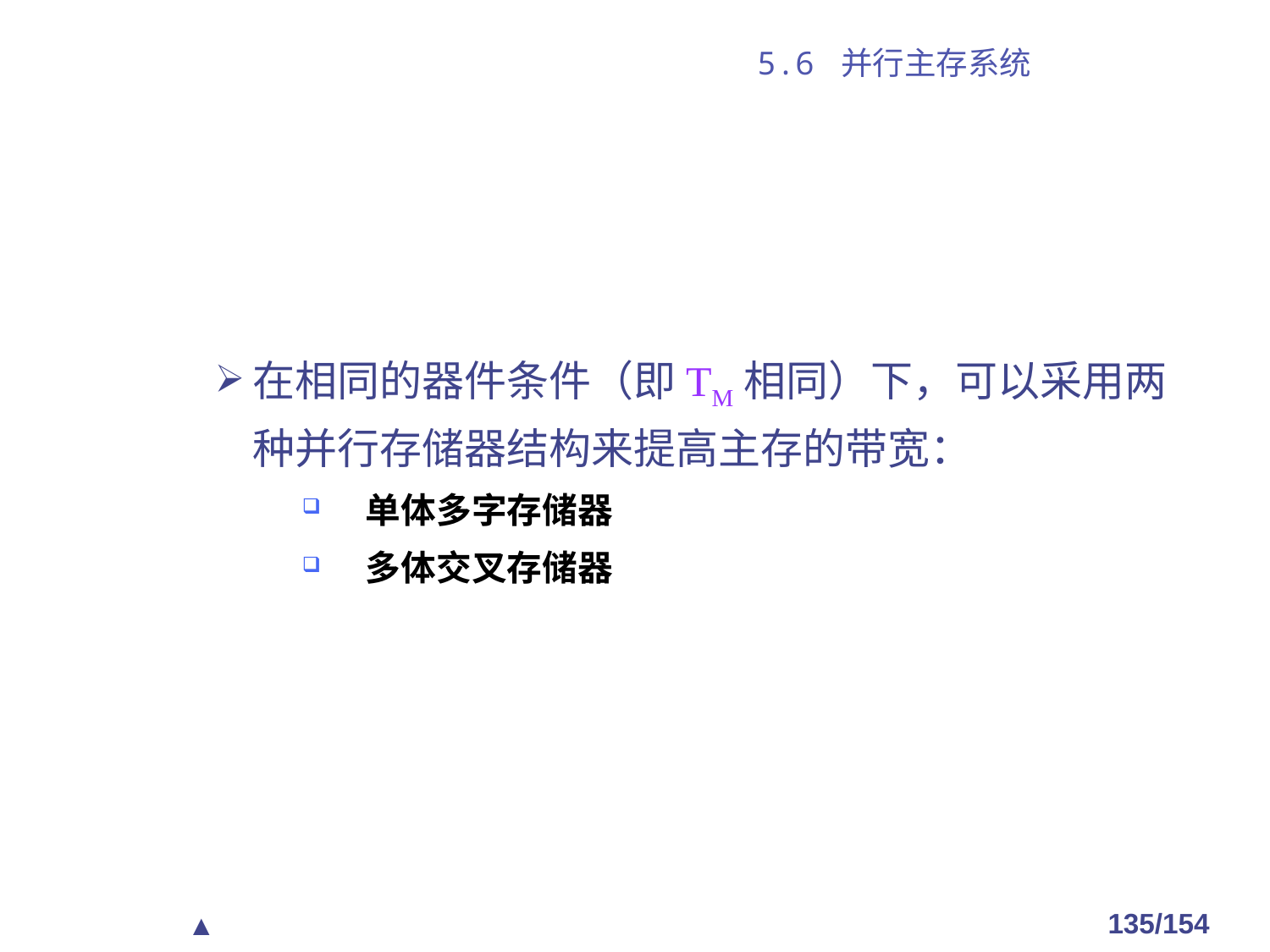

# 5.6 并行主存系统
在相同的器件条件（即TM相同）下，可以采用两种并行存储器结构来提高主存的带宽：
单体多字存储器
多体交叉存储器